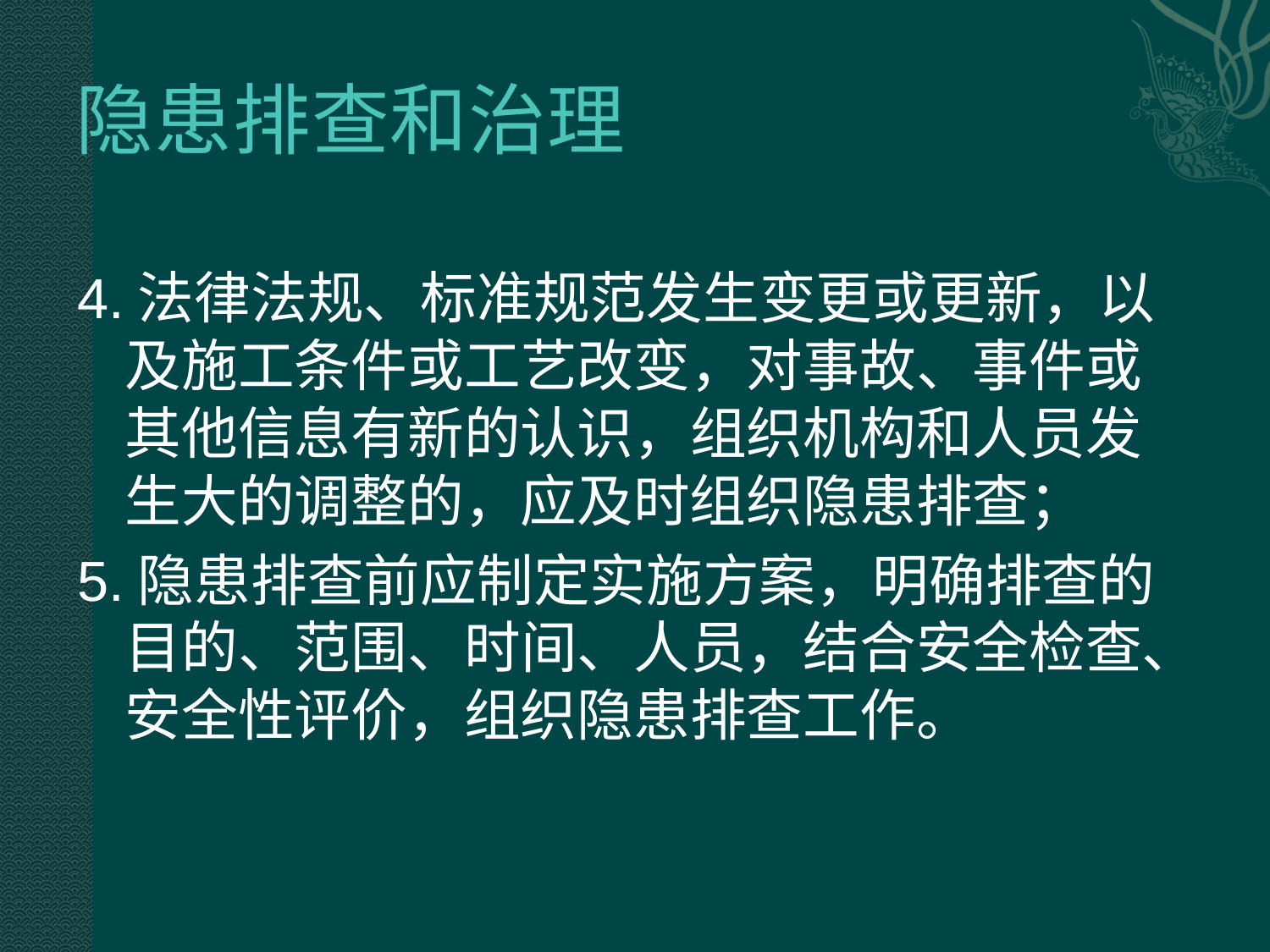

# 隐患排查和治理
4.法律法规、标准规范发生变更或更新，以及施工条件或工艺改变，对事故、事件或其他信息有新的认识，组织机构和人员发生大的调整的，应及时组织隐患排查；
5.隐患排查前应制定实施方案，明确排查的目的、范围、时间、人员，结合安全检查、安全性评价，组织隐患排查工作。